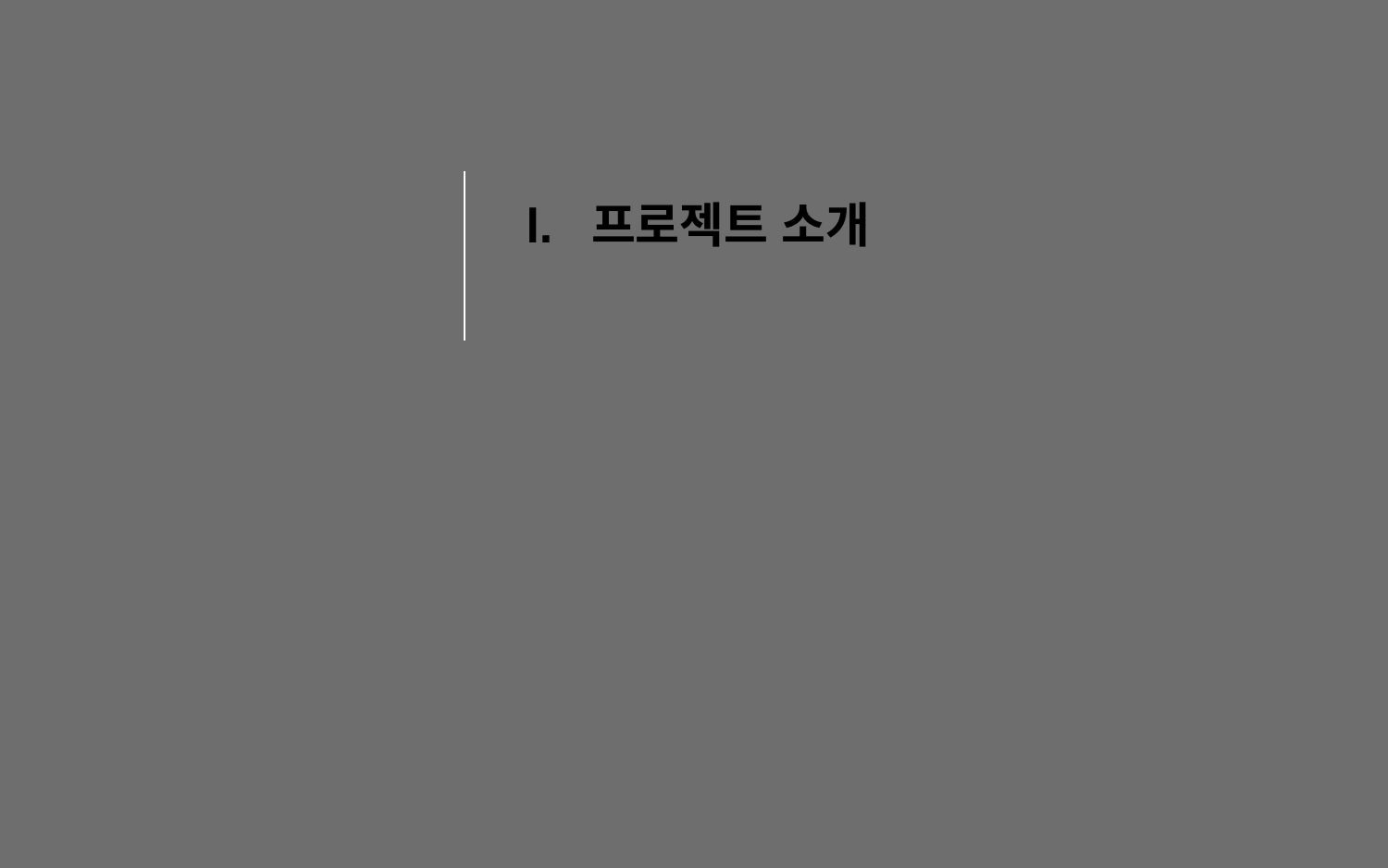

l.  프로젝트 소개
개발 목적 및 목표  l  진행단계  l   담당역할